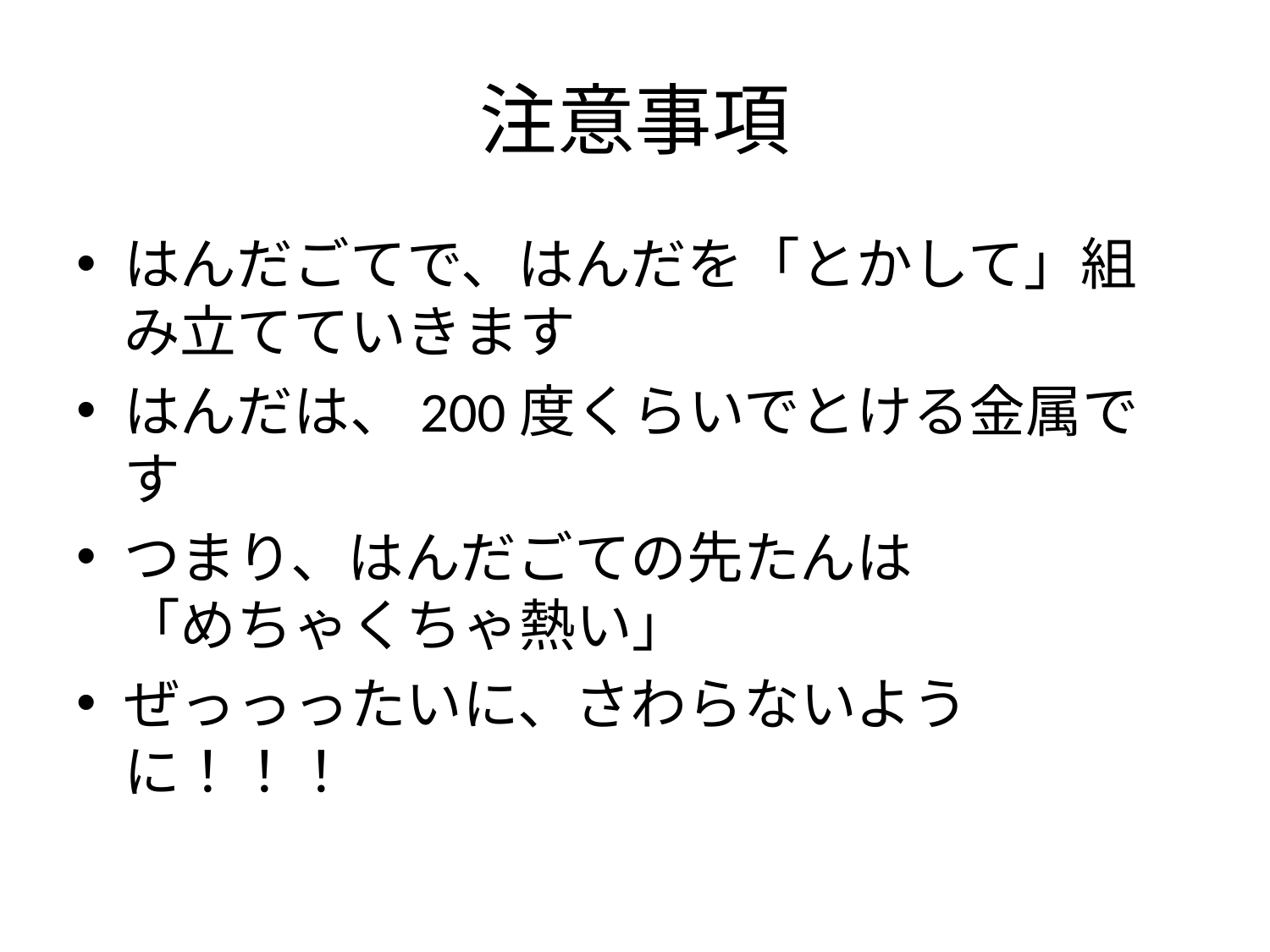

# 注意事項
はんだごてで、はんだを「とかして」組み立てていきます
はんだは、200度くらいでとける金属です
つまり、はんだごての先たんは
「めちゃくちゃ熱い」
ぜっっったいに、さわらないように！！！